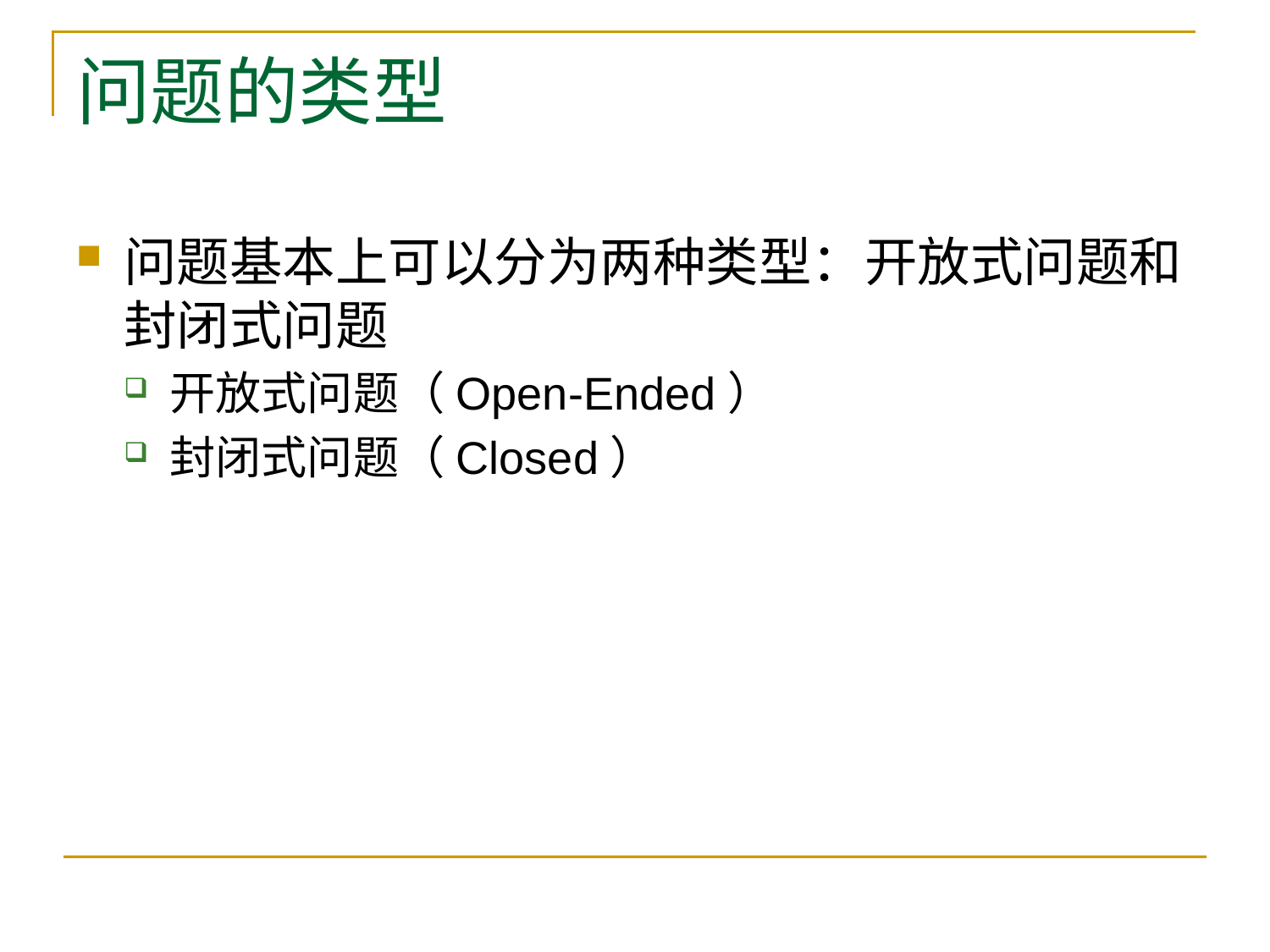

# 问题的类型
问题基本上可以分为两种类型：开放式问题和封闭式问题
开放式问题（Open-Ended）
封闭式问题（Closed）